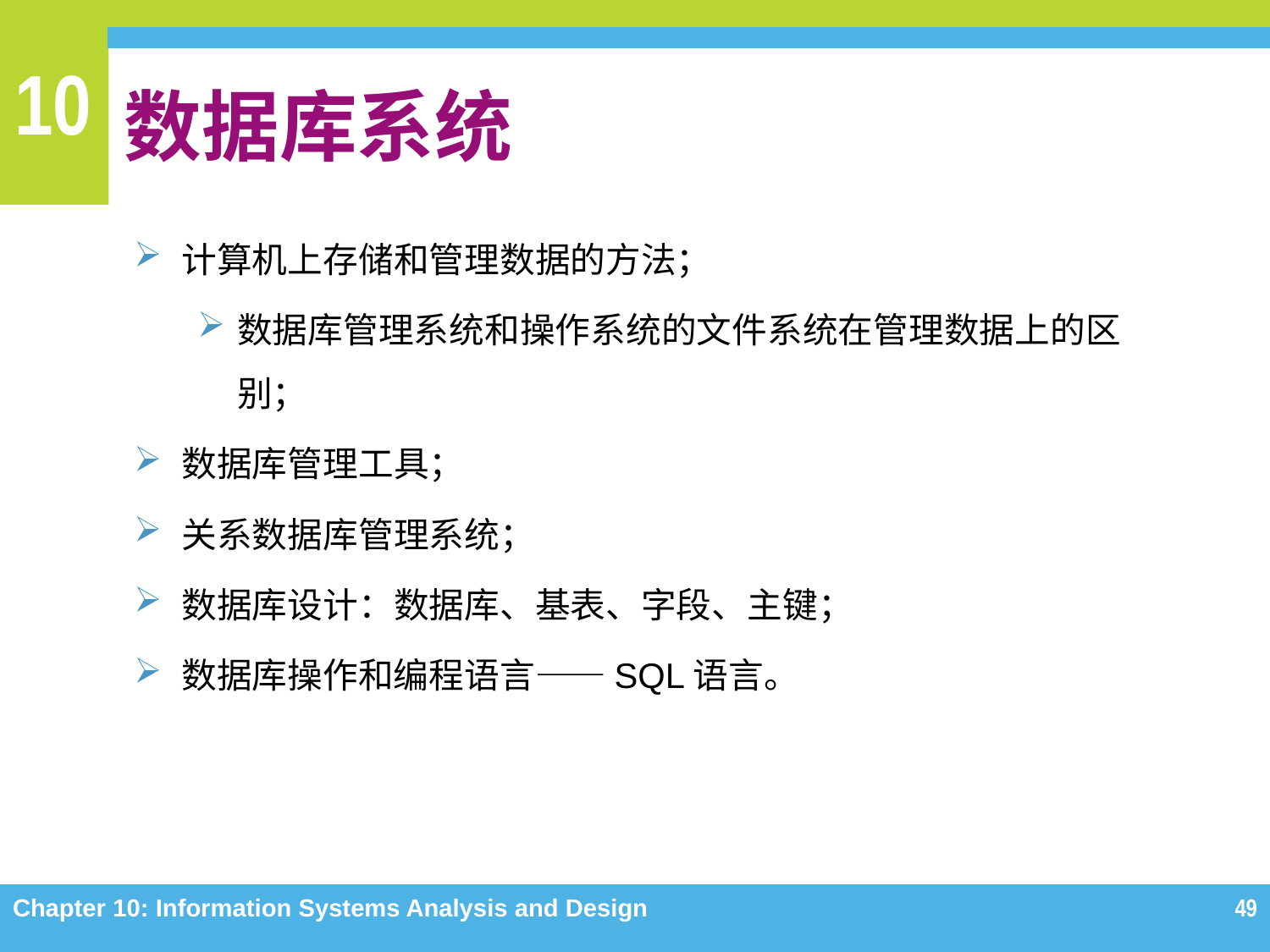

# 数据库系统
计算机上存储和管理数据的方法；
数据库管理系统和操作系统的文件系统在管理数据上的区别；
数据库管理工具；
关系数据库管理系统；
数据库设计：数据库、基表、字段、主键；
数据库操作和编程语言——SQL语言。

Chapter 10: Information Systems Analysis and Design
49